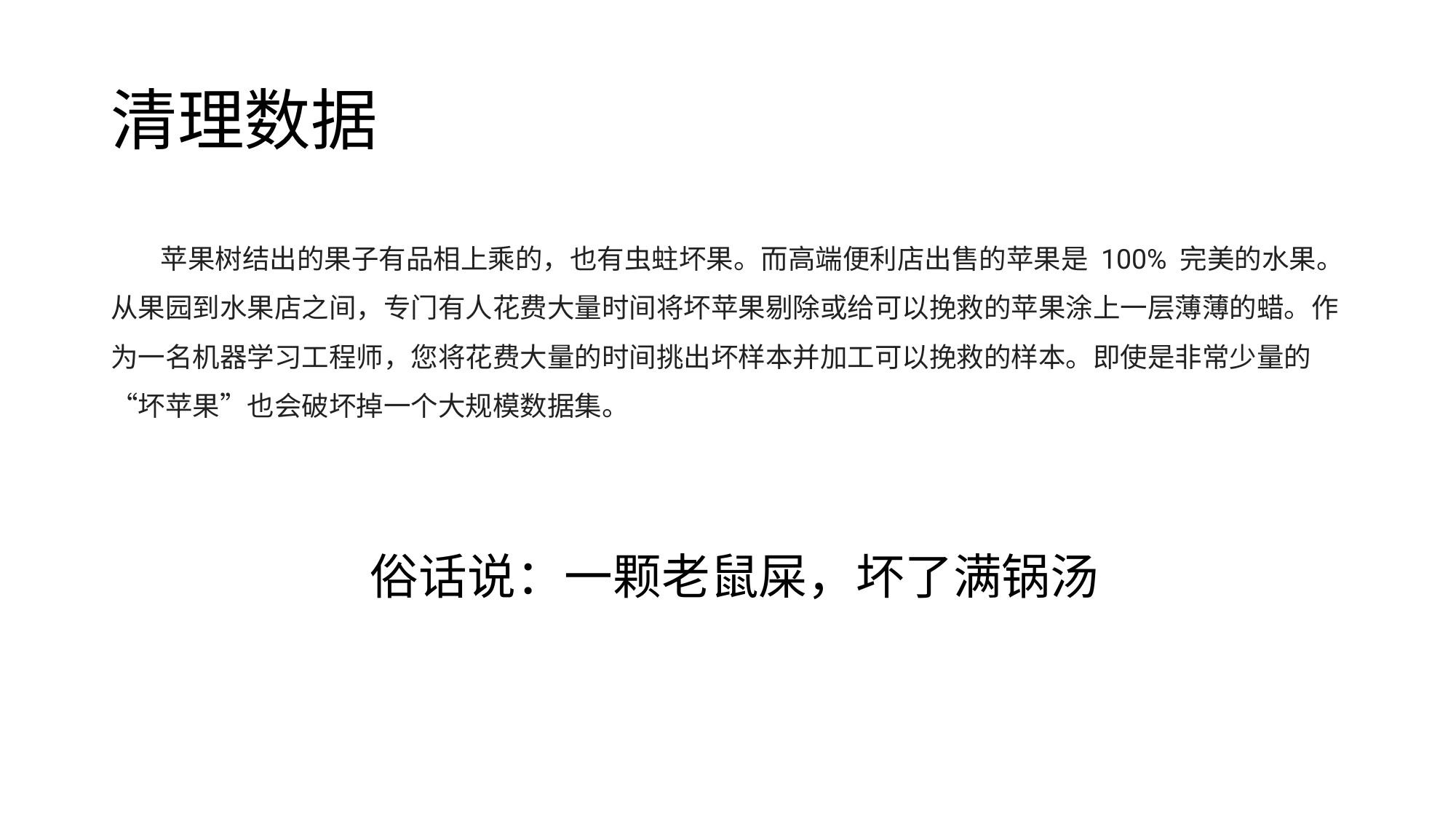

# 清理数据
       苹果树结出的果子有品相上乘的，也有虫蛀坏果。而高端便利店出售的苹果是 100% 完美的水果。从果园到水果店之间，专门有人花费大量时间将坏苹果剔除或给可以挽救的苹果涂上一层薄薄的蜡。作为一名机器学习工程师，您将花费大量的时间挑出坏样本并加工可以挽救的样本。即使是非常少量的“坏苹果”也会破坏掉一个大规模数据集。
俗话说：一颗老鼠屎，坏了满锅汤